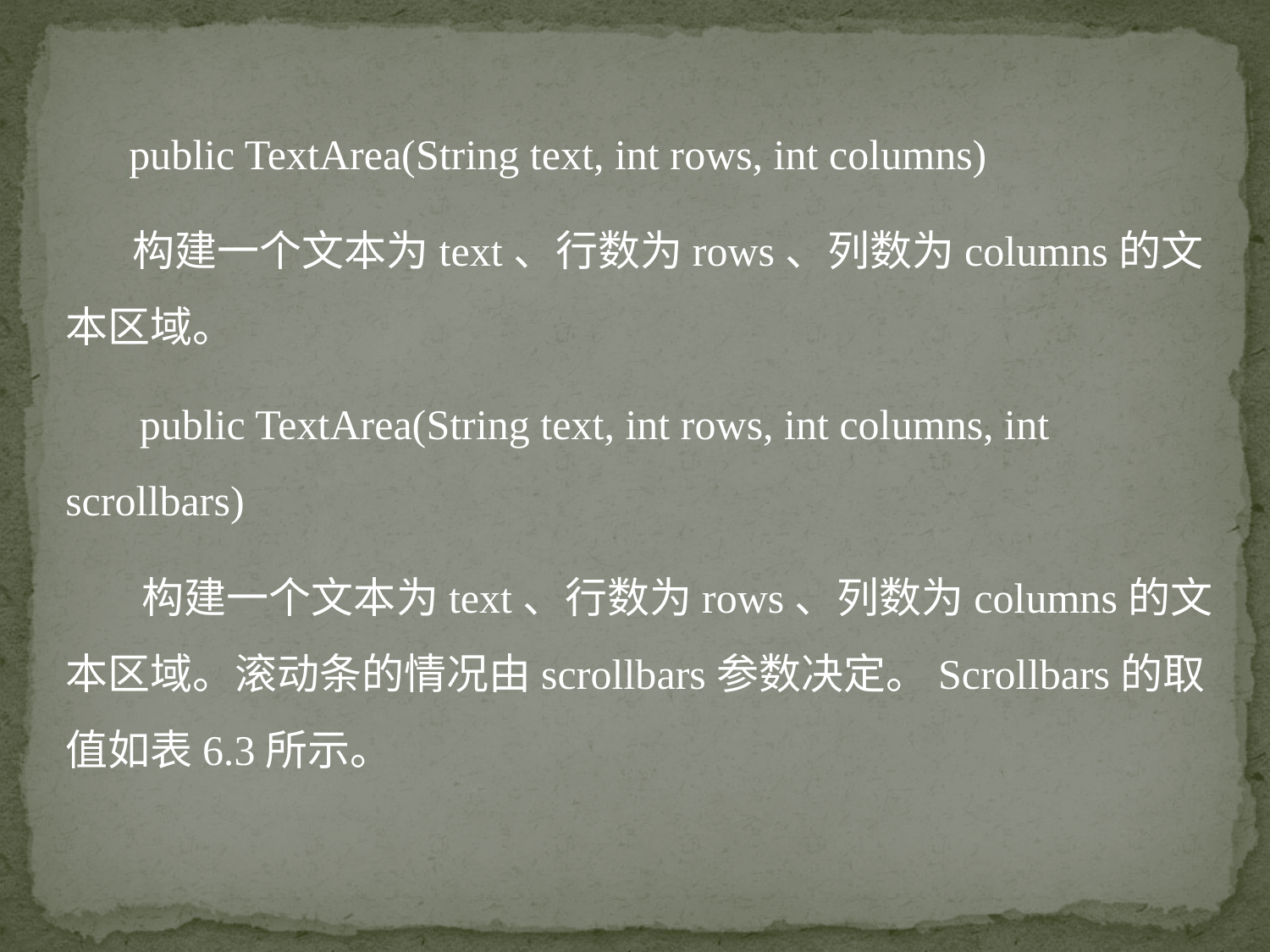

public TextArea(String text, int rows, int columns)
      构建一个文本为text、行数为rows、列数为columns的文本区域。
       public TextArea(String text, int rows, int columns, int scrollbars)
       构建一个文本为text、行数为rows、列数为columns的文本区域。滚动条的情况由scrollbars参数决定。Scrollbars的取值如表6.3所示。